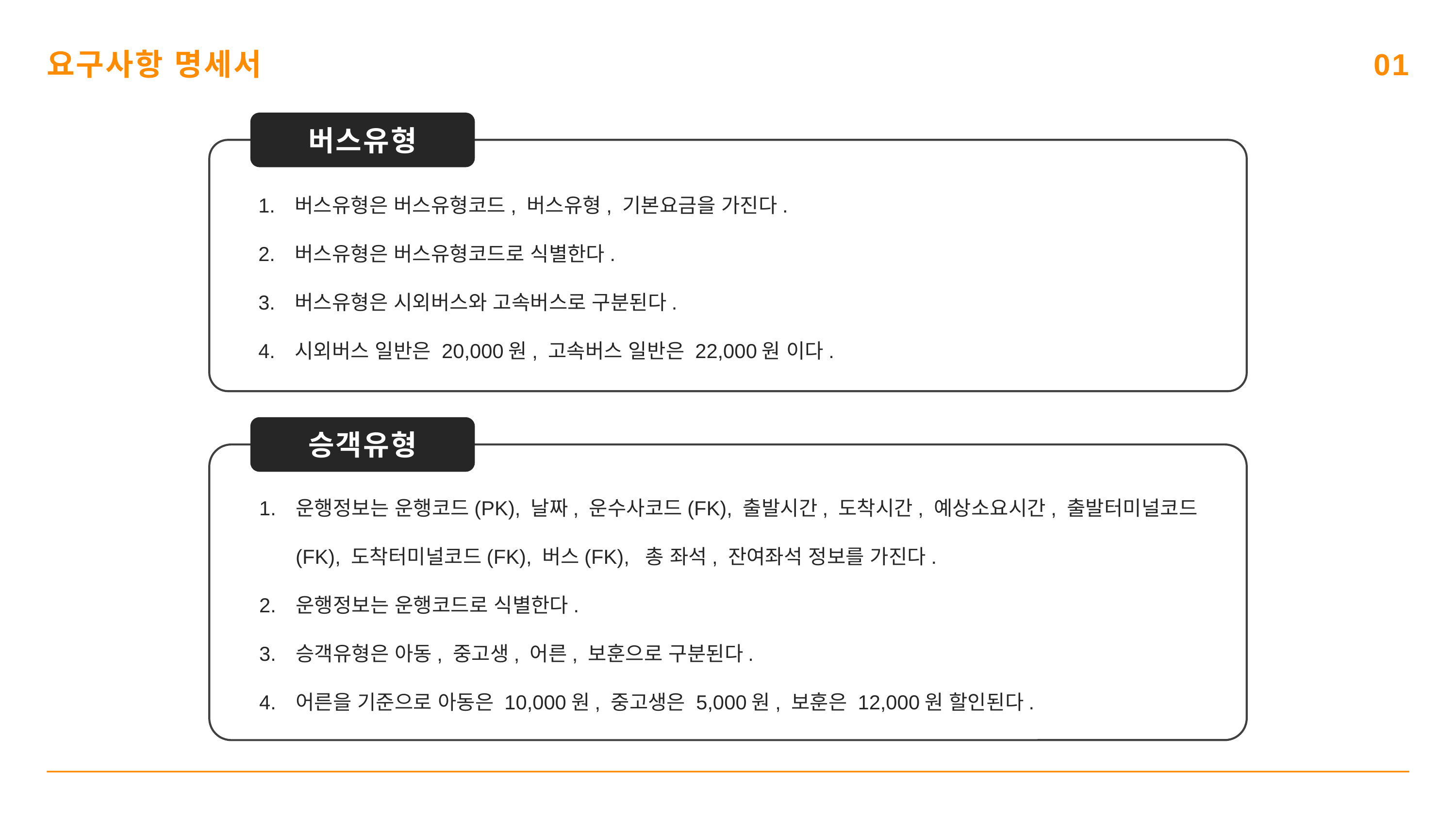

요구사항 명세서
01
버스유형
버스유형은 버스유형코드, 버스유형, 기본요금을 가진다.
버스유형은 버스유형코드로 식별한다.
버스유형은 시외버스와 고속버스로 구분된다.
시외버스 일반은 20,000원, 고속버스 일반은 22,000원 이다.
승객유형
운행정보는 운행코드(PK), 날짜, 운수사코드(FK), 출발시간, 도착시간, 예상소요시간, 출발터미널코드(FK), 도착터미널코드(FK), 버스(FK),  총 좌석, 잔여좌석 정보를 가진다.
운행정보는 운행코드로 식별한다.
승객유형은 아동, 중고생, 어른, 보훈으로 구분된다.
어른을 기준으로 아동은 10,000원, 중고생은 5,000원, 보훈은 12,000원 할인된다.